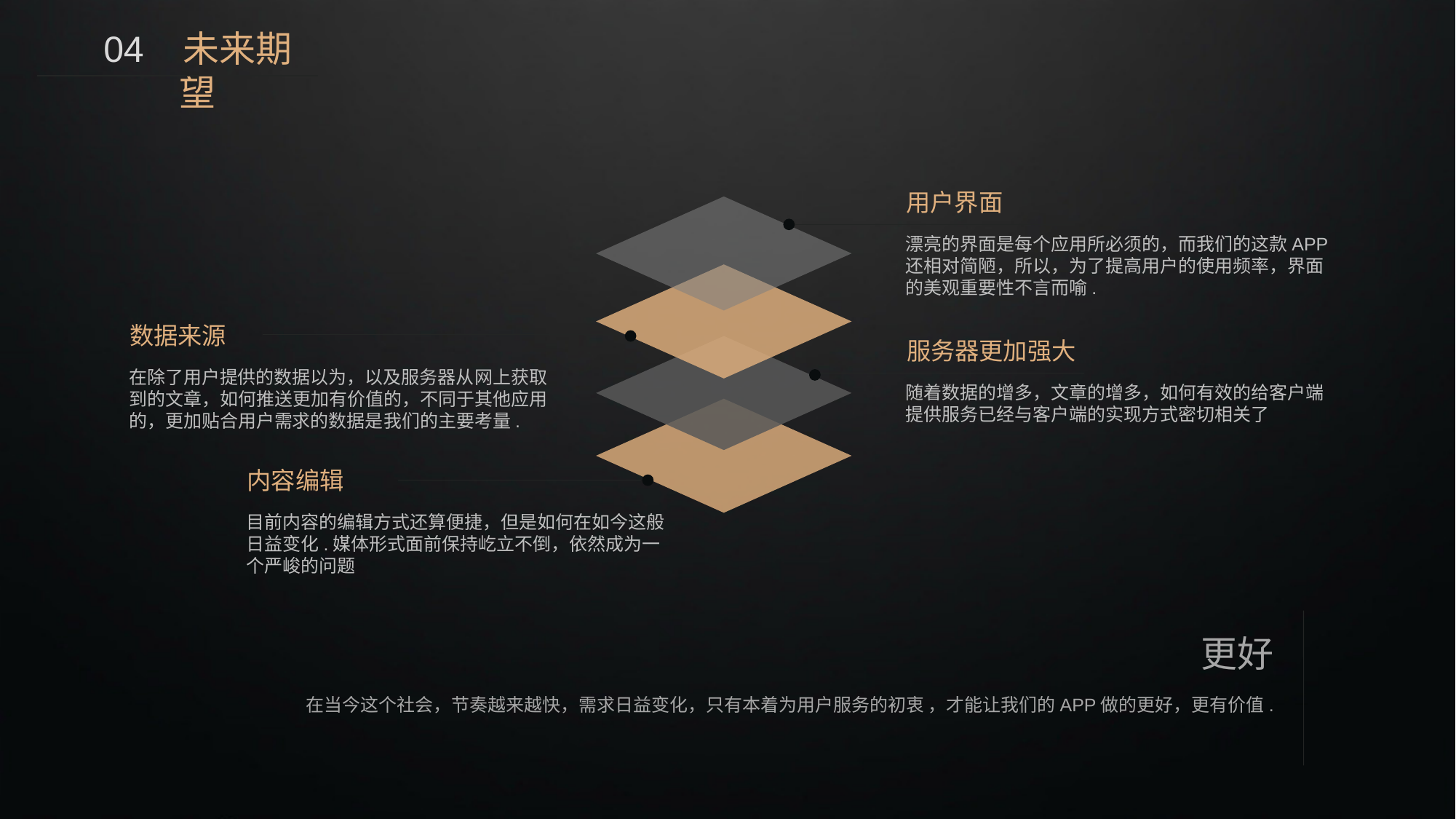

04   未来期望
用户界面

漂亮的界面是每个应用所必须的，而我们的这款APP还相对简陋，所以，为了提高用户的使用频率，界面的美观重要性不言而喻.

数据来源

服务器更加强大

在除了用户提供的数据以为，以及服务器从网上获取到的文章，如何推送更加有价值的，不同于其他应用的，更加贴合用户需求的数据是我们的主要考量.

随着数据的增多，文章的增多，如何有效的给客户端提供服务已经与客户端的实现方式密切相关了

内容编辑

目前内容的编辑方式还算便捷，但是如何在如今这般日益变化.媒体形式面前保持屹立不倒，依然成为一个严峻的问题
更好
在当今这个社会，节奏越来越快，需求日益变化，只有本着为用户服务的初衷 ，才能让我们的APP做的更好，更有价值.